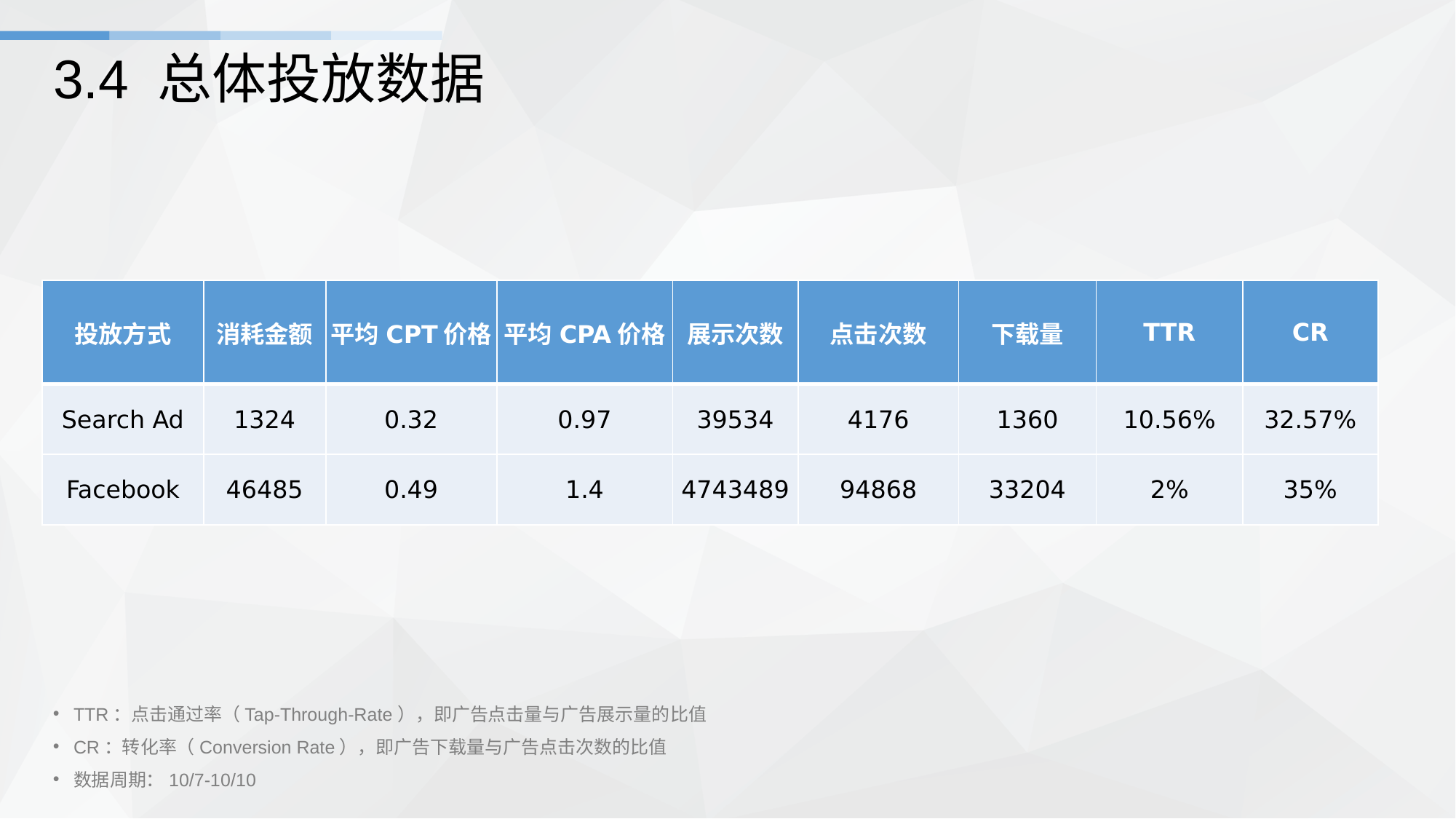

# 3.4 总体投放数据
| 投放方式 | 消耗金额 | 平均CPT价格 | 平均CPA价格 | 展示次数 | 点击次数 | 下载量 | TTR | CR |
| --- | --- | --- | --- | --- | --- | --- | --- | --- |
| Search Ad | 1324 | 0.32 | 0.97 | 39534 | 4176 | 1360 | 10.56% | 32.57% |
| Facebook | 46485 | 0.49 | 1.4 | 4743489 | 94868 | 33204 | 2% | 35% |
TTR：点击通过率（Tap-Through-Rate），即广告点击量与广告展示量的比值
CR：转化率（Conversion Rate），即广告下载量与广告点击次数的比值
数据周期：10/7-10/10